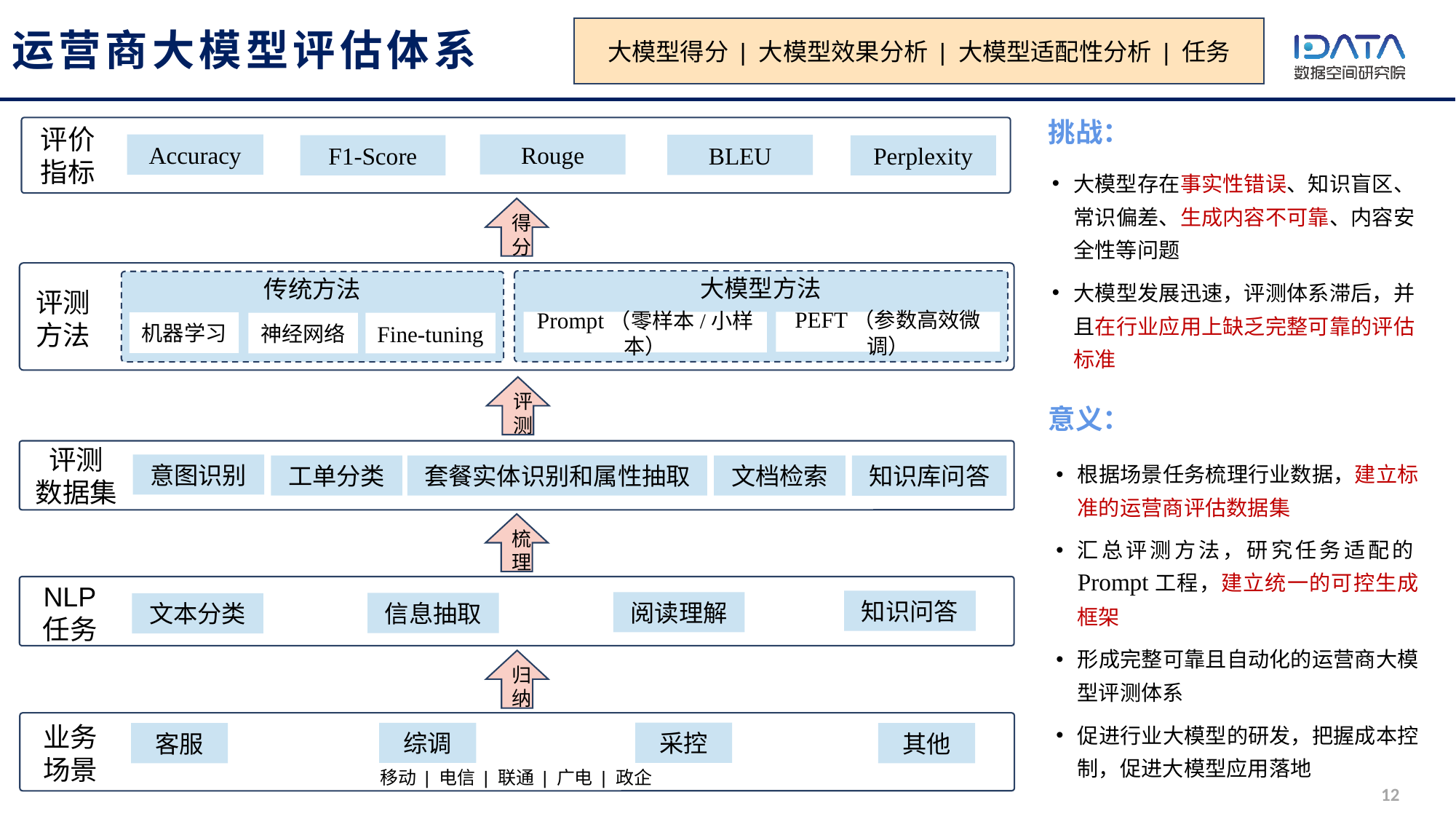

# 运营商大模型评估体系
大模型得分 | 大模型效果分析 | 大模型适配性分析 | 任务
挑战：

评价
指标
Rouge
Accuracy
BLEU
F1-Score
Perplexity
得分

大模型方法

Prompt（零样本/小样本）
PEFT（参数高效微调）
传统方法

机器学习
神经网络
Fine-tuning
评测
方法
评测
评测
数据集

意图识别
套餐实体识别和属性抽取
文档检索
工单分类
知识库问答
梳理

NLP
任务
知识问答
阅读理解
信息抽取
文本分类
归纳

业务
场景
采控
综调
客服
其他
移动 | 电信 | 联通 | 广电 | 政企
大模型存在事实性错误、知识盲区、常识偏差、生成内容不可靠、内容安全性等问题
大模型发展迅速，评测体系滞后，并且在行业应用上缺乏完整可靠的评估标准
意义：
根据场景任务梳理行业数据，建立标准的运营商评估数据集
汇总评测方法，研究任务适配的Prompt工程，建立统一的可控生成框架
形成完整可靠且自动化的运营商大模型评测体系
促进行业大模型的研发，把握成本控制，促进大模型应用落地